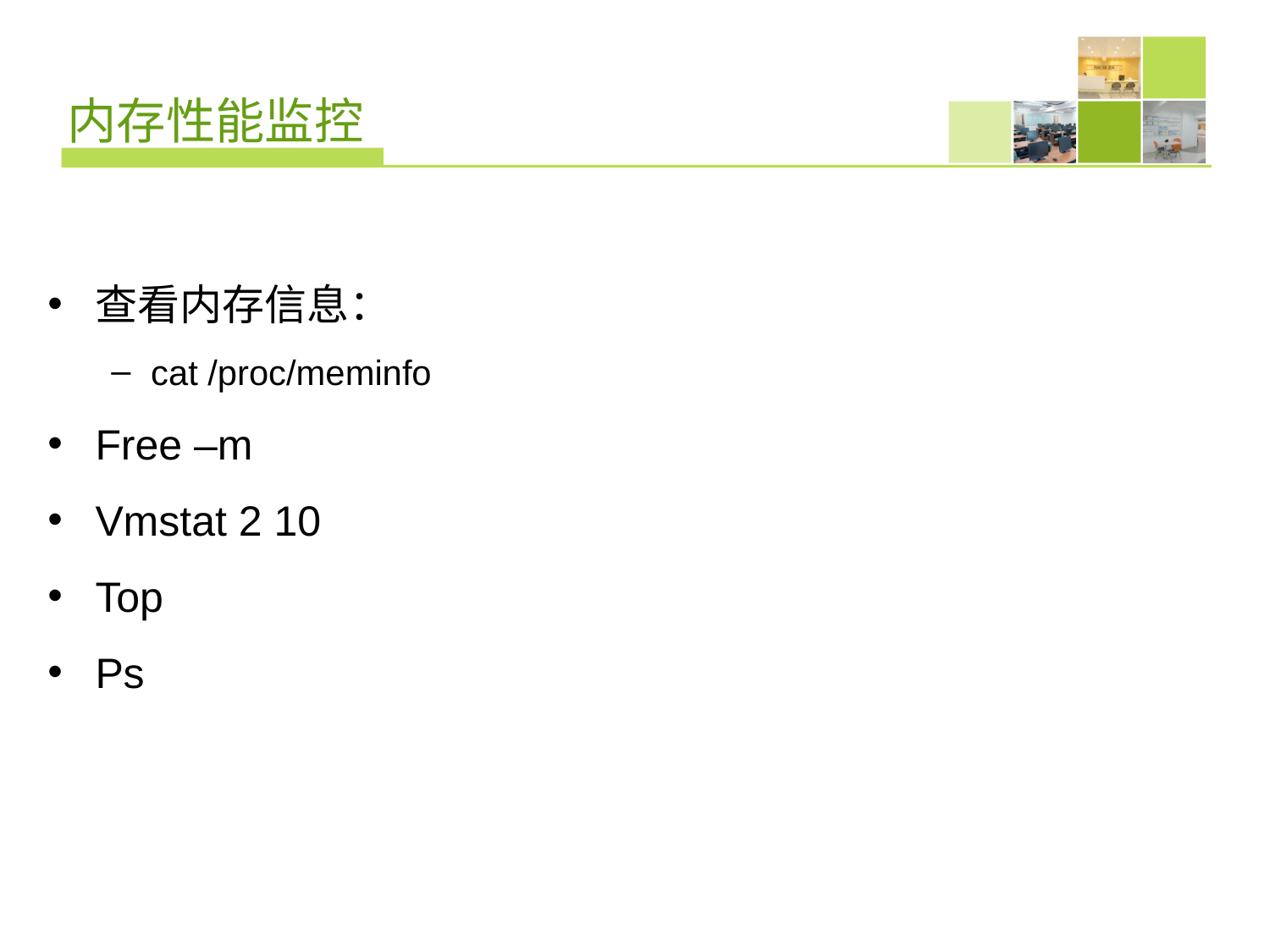

# 内存性能监控
查看内存信息：
cat /proc/meminfo
Free –m
Vmstat 2 10
Top
Ps